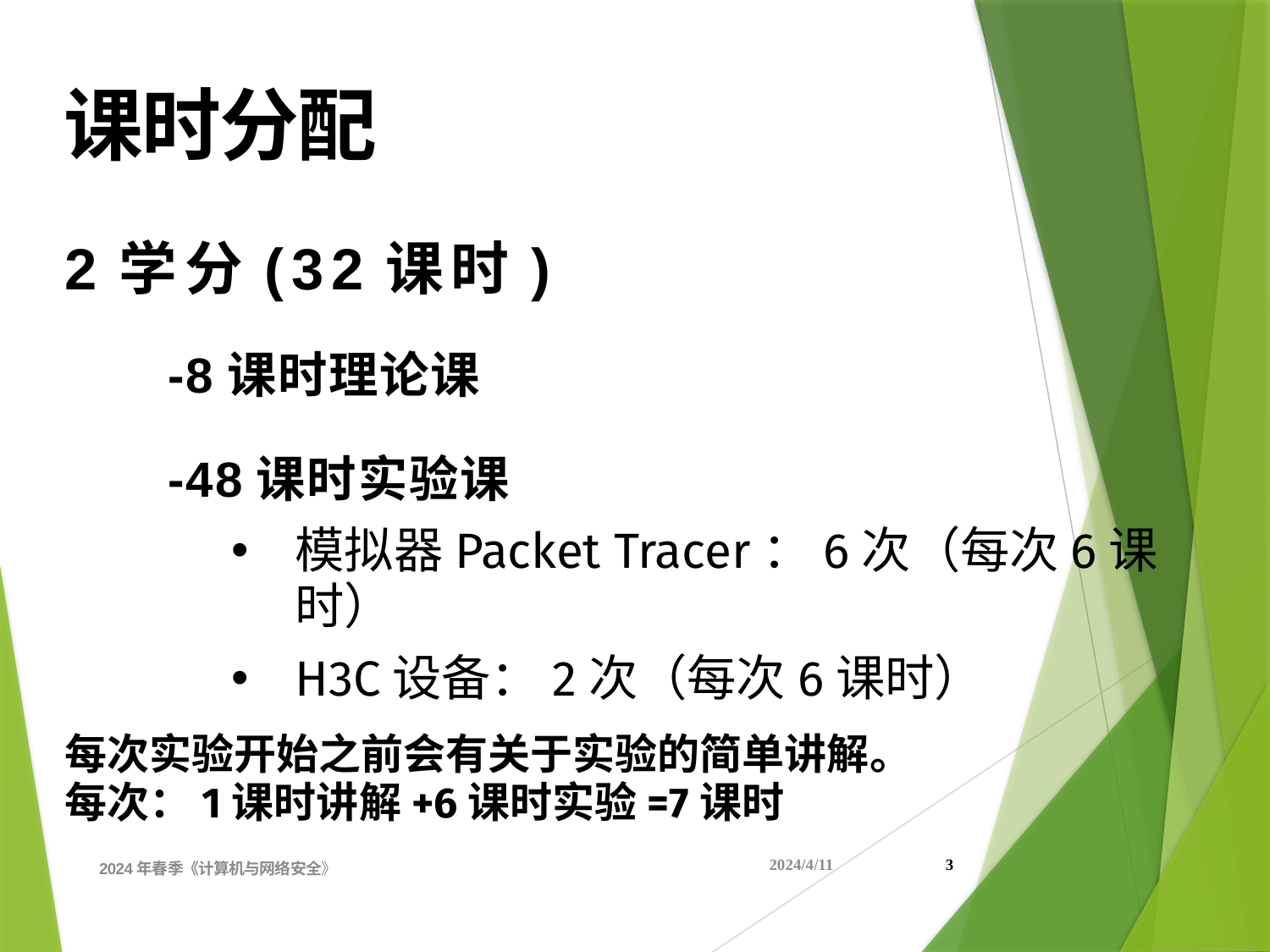

课时分配

2学分(32课时)

每次实验开始之前会有关于实验的简单讲解。
每次：1课时讲解+6课时实验=7课时

-8课时理论课

-48课时实验课
模拟器Packet Tracer：6次（每次6课时）
H3C设备：2次（每次6课时）

2024年春季《计算机与网络安全》
2024/4/11
3